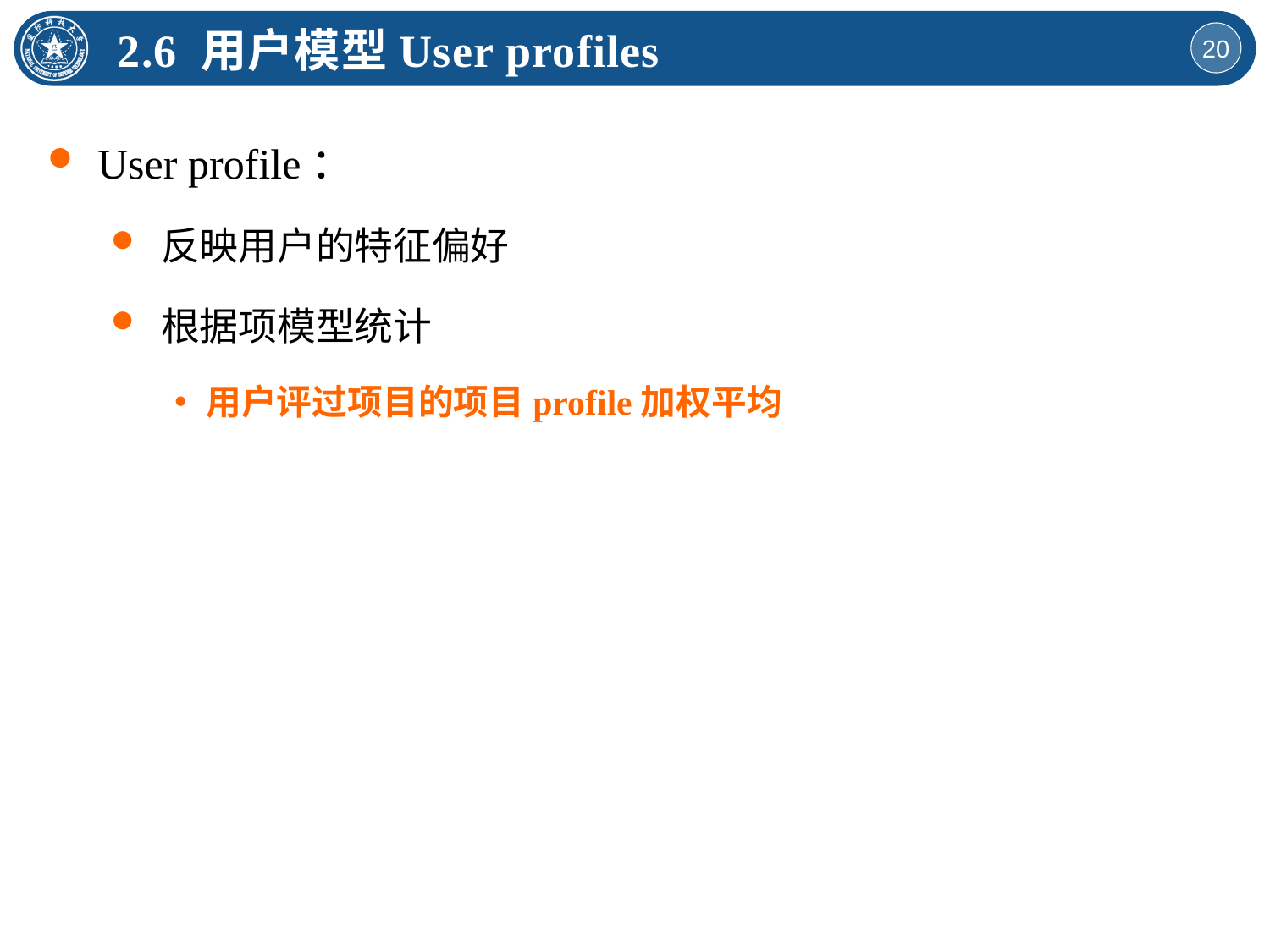

2.6 用户模型User profiles
User profile：
反映用户的特征偏好
根据项模型统计
用户评过项目的项目profile加权平均